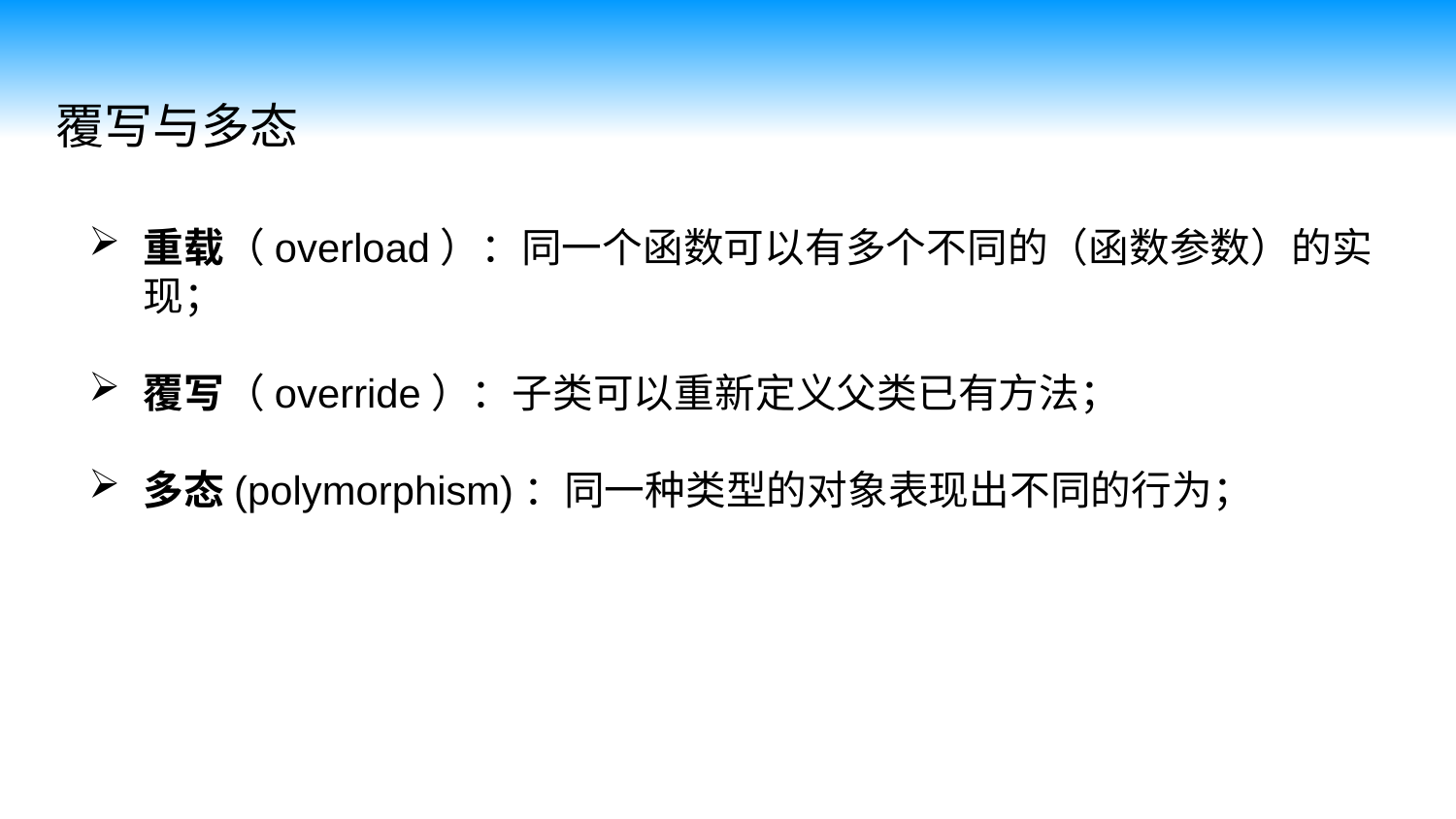

覆写与多态
重载（overload）：同一个函数可以有多个不同的（函数参数）的实现；

覆写（override）：子类可以重新定义父类已有方法；

多态(polymorphism)：同一种类型的对象表现出不同的行为；